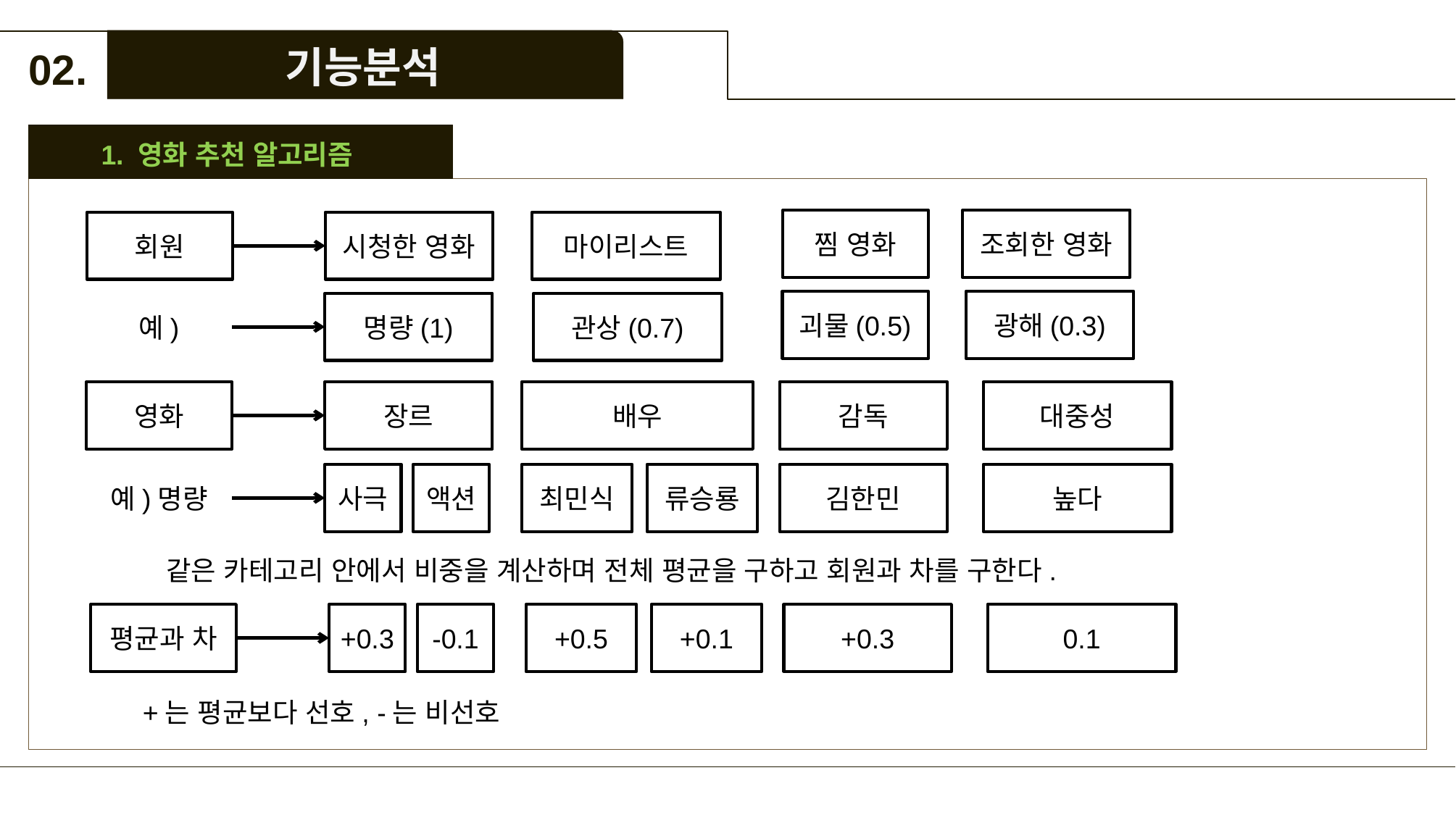

상황별 영화 추천
Mylist
금,은,동

기능분석
02.

1. 영화 추천 알고리즘

찜 영화
조회한 영화
회원
시청한 영화
마이리스트
괴물(0.5)
광해(0.3)
예)
명량(1)
관상(0.7)
영화
장르
배우
감독
대중성
예)명량
사극
액션
최민식
류승룡
김한민
높다
같은 카테고리 안에서 비중을 계산하며 전체 평균을 구하고 회원과 차를 구한다.
평균과 차
+0.3
-0.1
+0.5
+0.1
+0.3
0.1
+는 평균보다 선호, -는 비선호